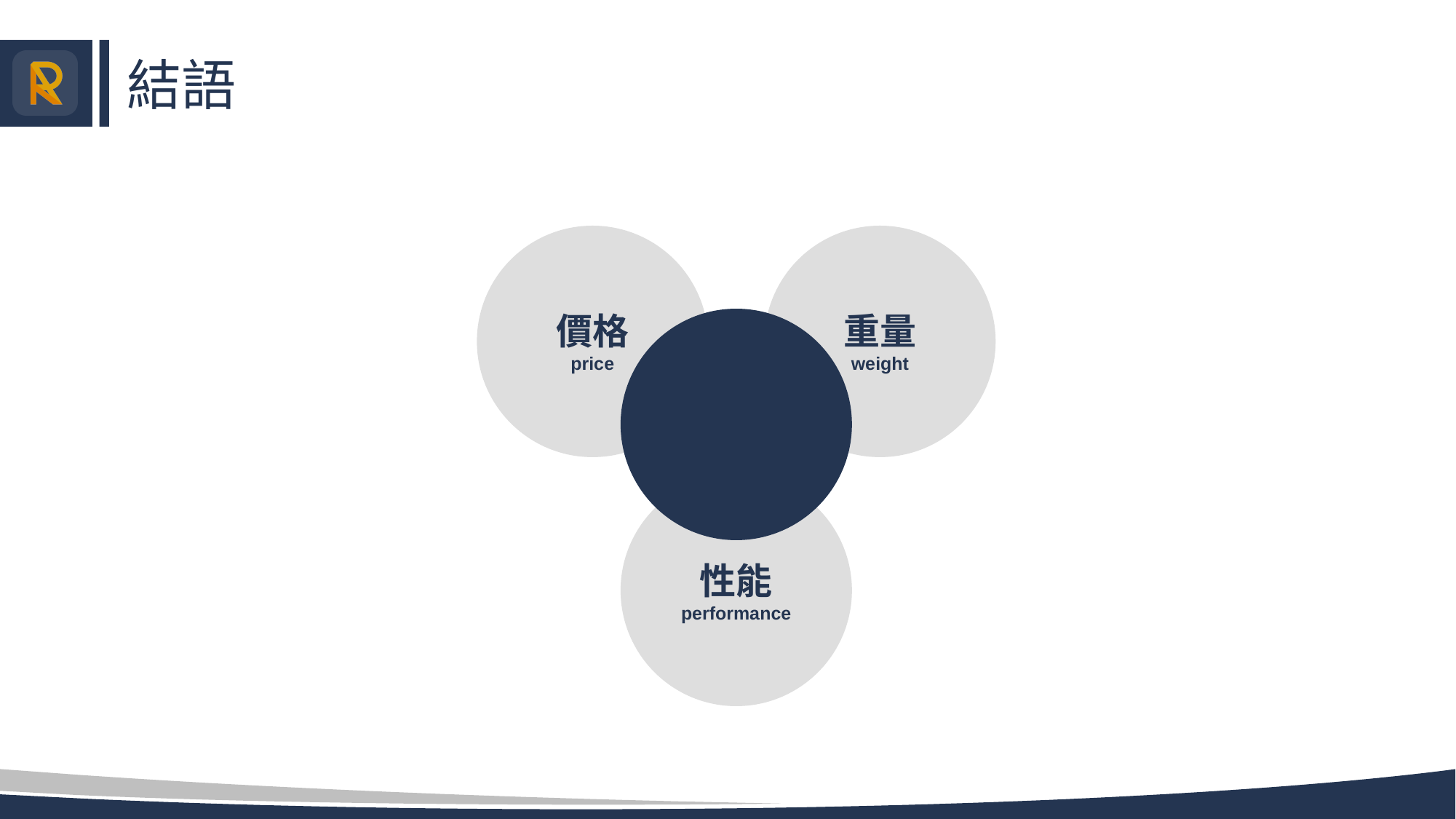

# 結語
價格
price
重量
weight
第四部分

性能
performance